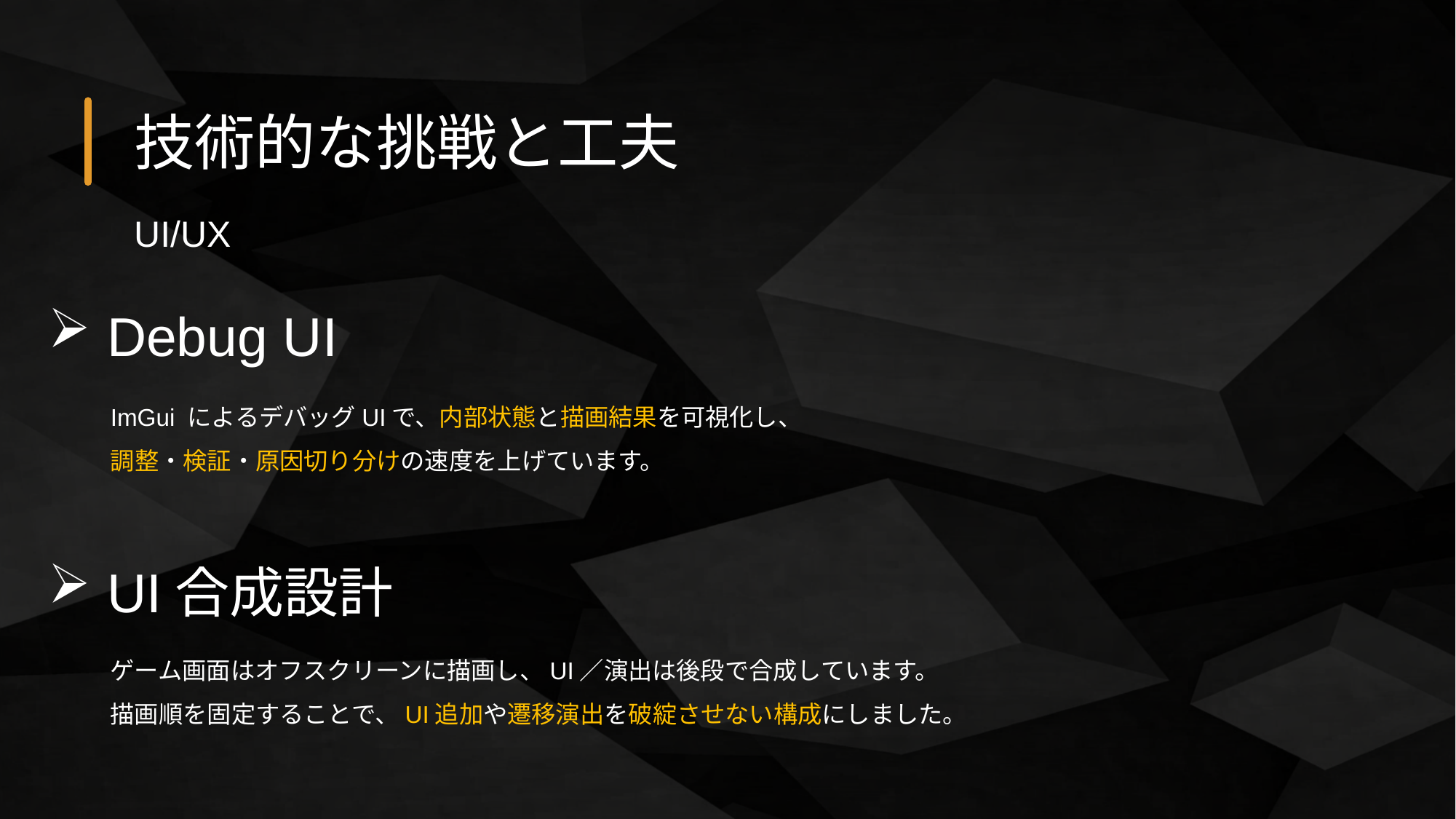

技術的な挑戦と工夫
UI/UX
 Debug UI

ImGui によるデバッグUIで、内部状態と描画結果を可視化し、
調整・検証・原因切り分けの速度を上げています。
 UI合成設計

ゲーム画面はオフスクリーンに描画し、UI／演出は後段で合成しています。
描画順を固定することで、UI追加や遷移演出を破綻させない構成にしました。